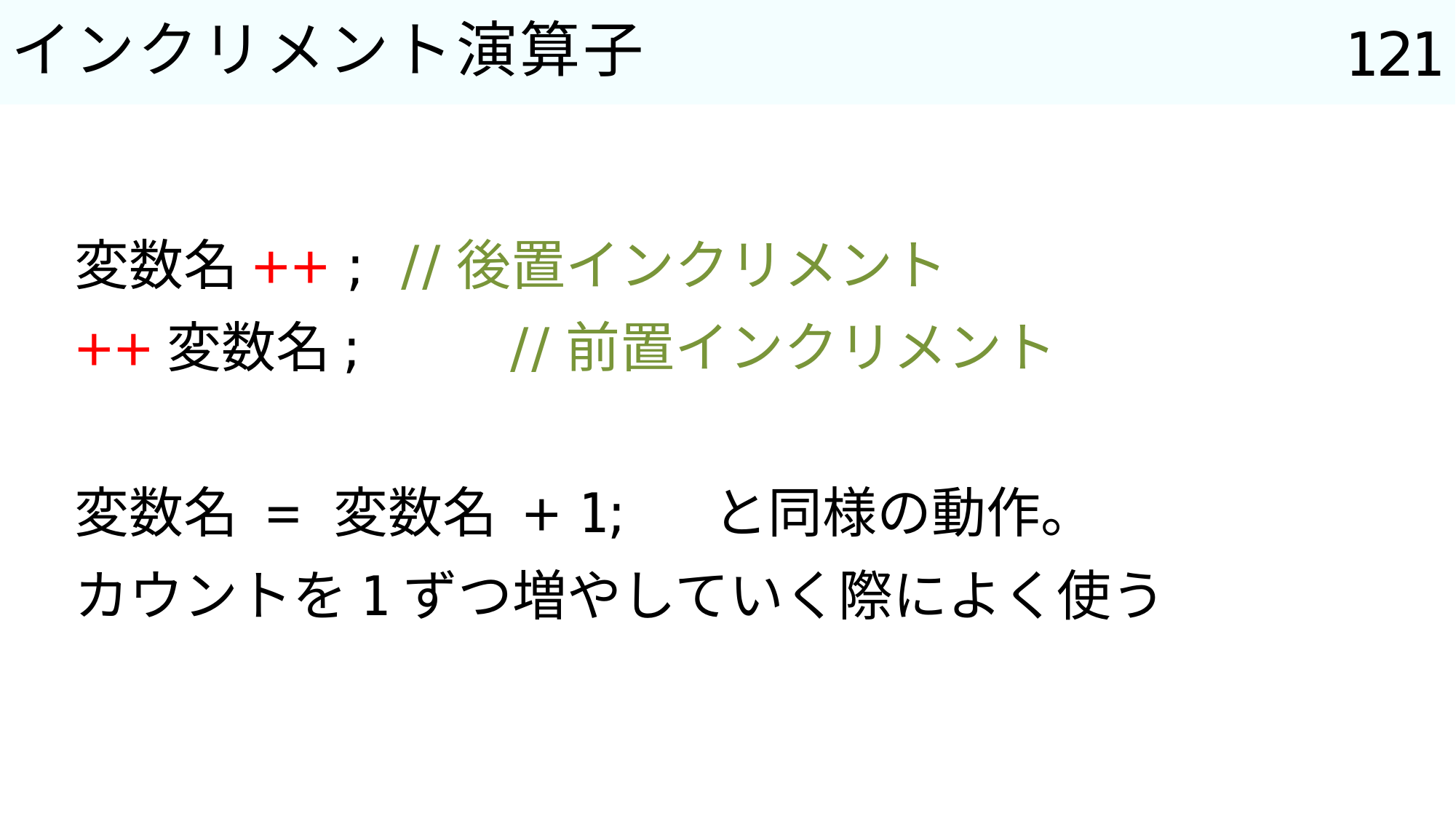

121
# インクリメント演算子
変数名++ ; 	//後置インクリメント
++変数名;　	//前置インクリメント

変数名 = 変数名 + 1; 　と同様の動作。
カウントを1ずつ増やしていく際によく使う